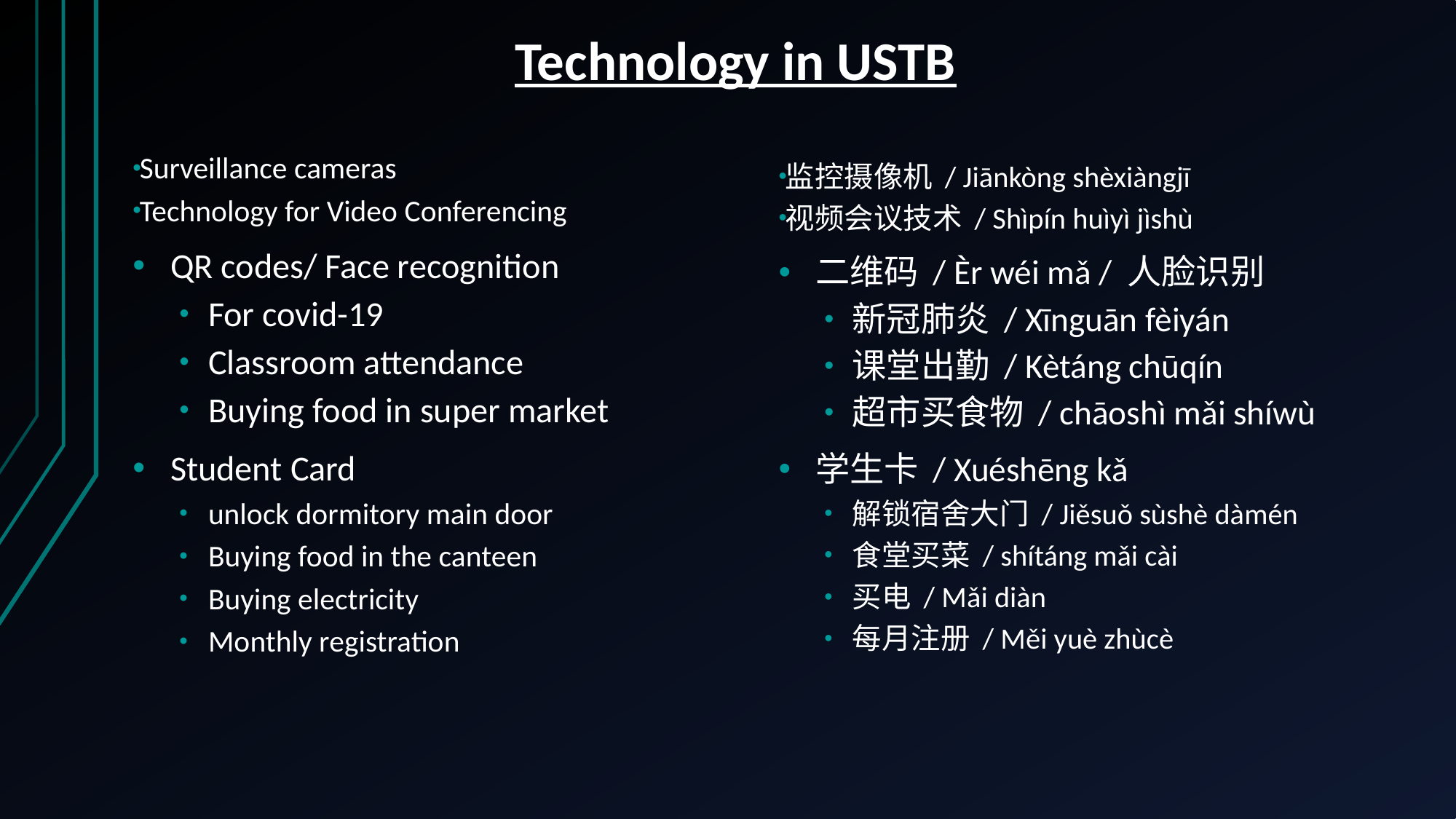

# Technology in USTB
Surveillance cameras
Technology for Video Conferencing
QR codes/ Face recognition
For covid-19
Classroom attendance
Buying food in super market
Student Card
unlock dormitory main door
Buying food in the canteen
Buying electricity
Monthly registration
监控摄像机 / Jiānkòng shèxiàngjī
视频会议技术 / Shìpín huìyì jìshù
二维码 / Èr wéi mǎ / 人脸识别
新冠肺炎 / Xīnguān fèiyán
课堂出勤 / Kètáng chūqín
超市买食物 / chāoshì mǎi shíwù
学生卡 / Xuéshēng kǎ
解锁宿舍大门 / Jiěsuǒ sùshè dàmén
食堂买菜 / shítáng mǎi cài
买电 / Mǎi diàn
每月注册 / Měi yuè zhùcè